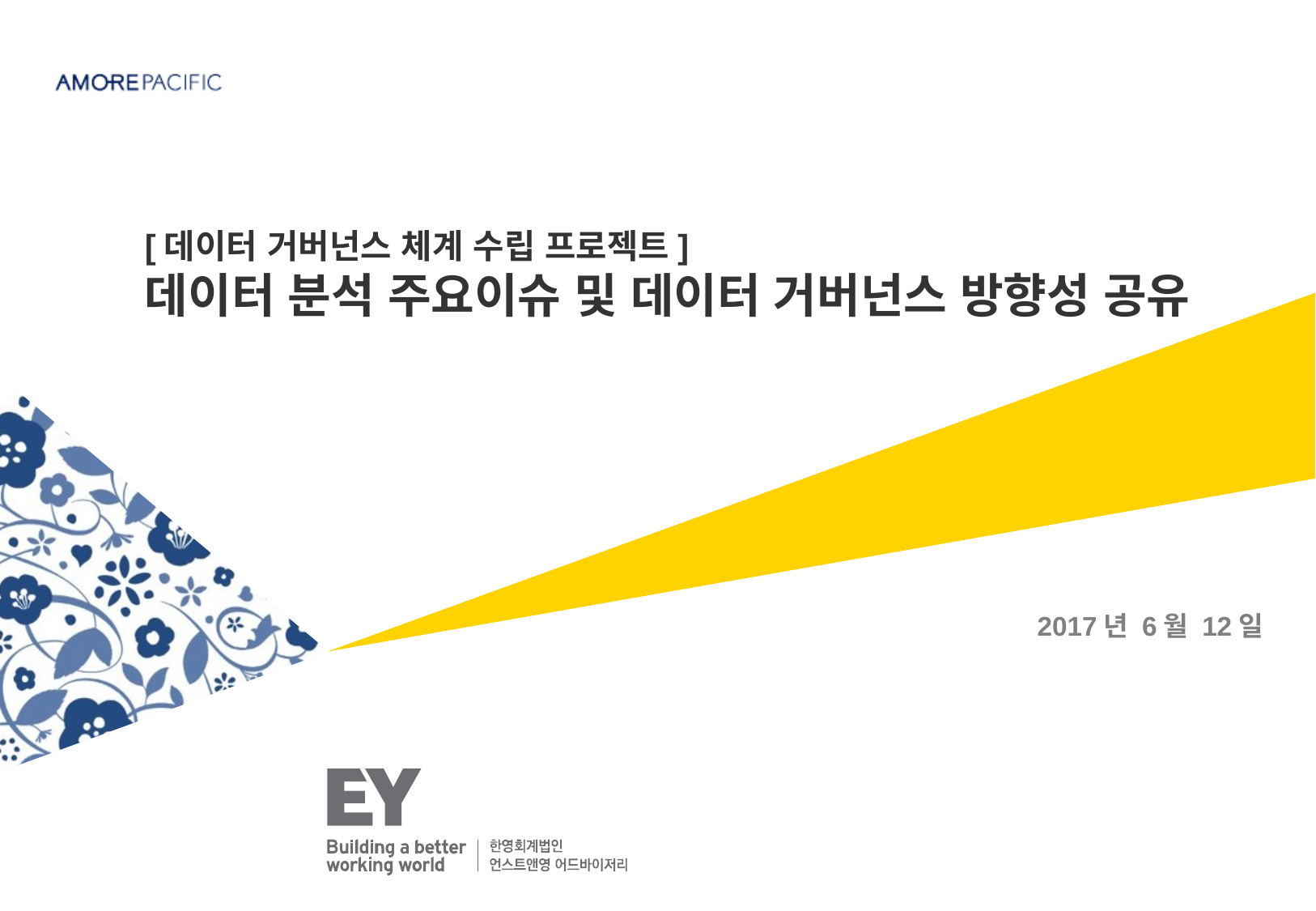

[데이터 거버넌스 체계 수립 프로젝트]
데이터 분석 주요이슈 및 데이터 거버넌스 방향성 공유
2017년 6월 12일